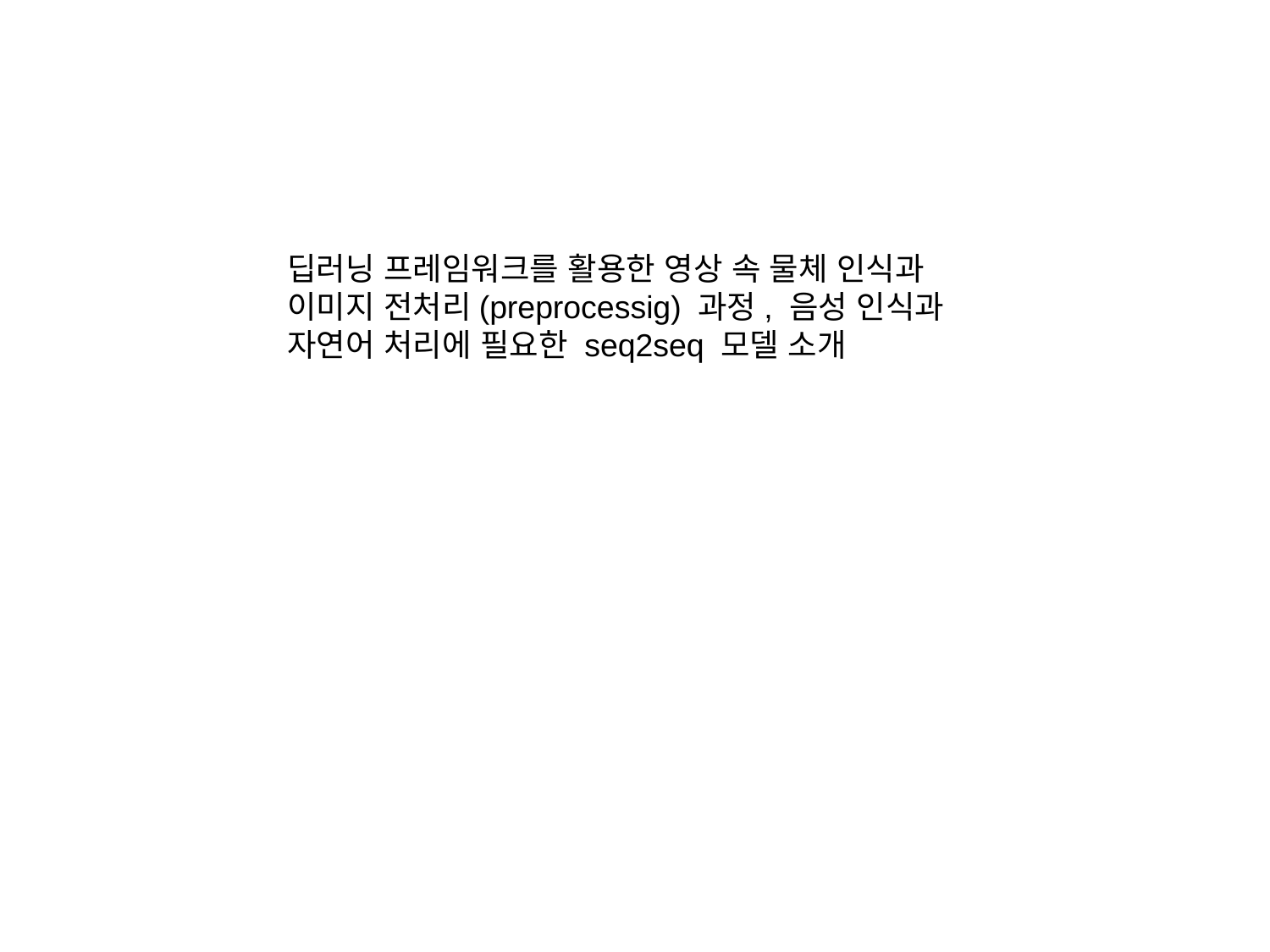

딥러닝 프레임워크를 활용한 영상 속 물체 인식과 이미지 전처리(preprocessig) 과정, 음성 인식과 자연어 처리에 필요한 seq2seq 모델 소개